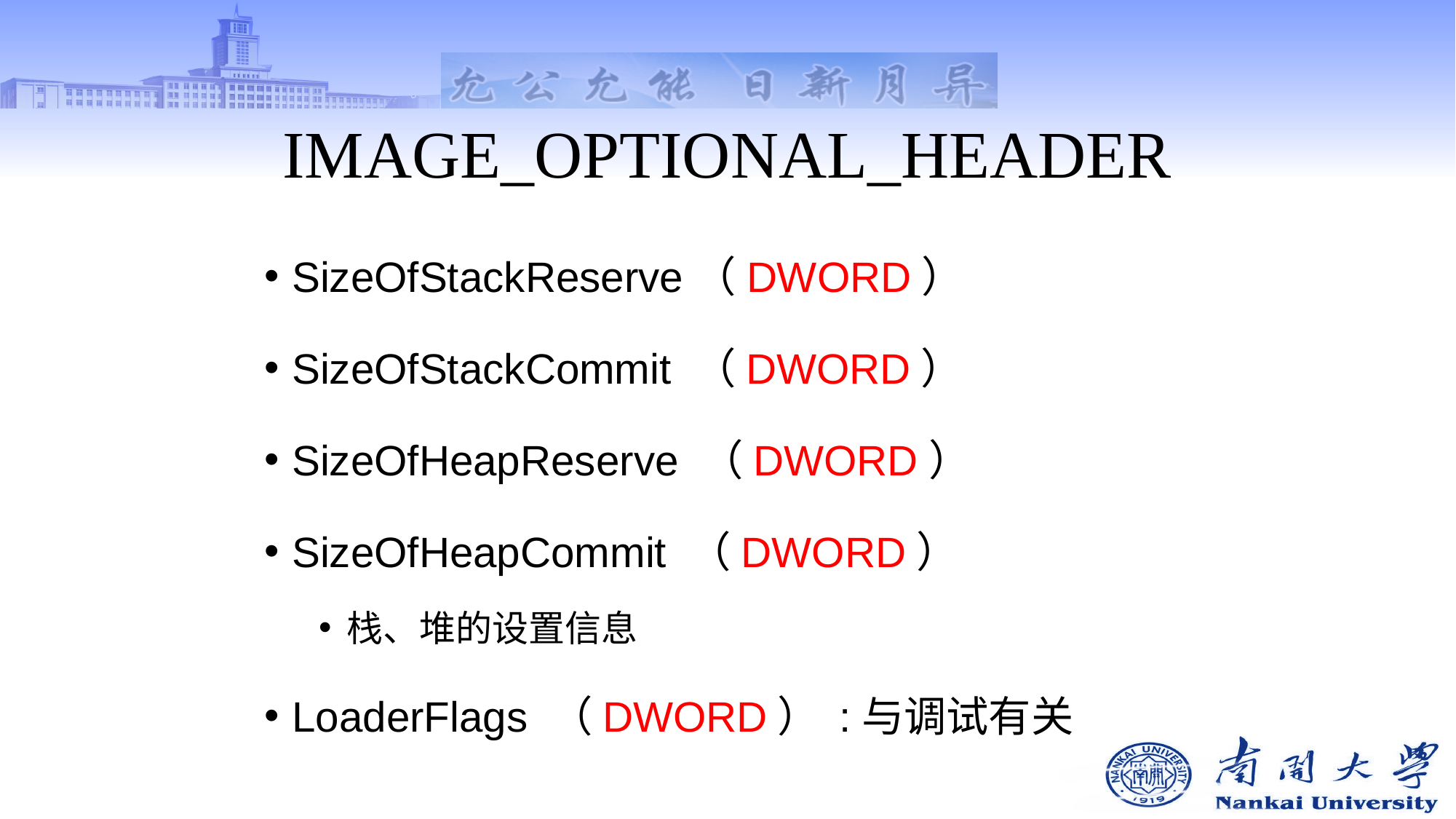

# IMAGE_OPTIONAL_HEADER
SizeOfStackReserve（DWORD）
SizeOfStackCommit （DWORD）
SizeOfHeapReserve （DWORD）
SizeOfHeapCommit （DWORD）
栈、堆的设置信息
LoaderFlags （DWORD） :与调试有关